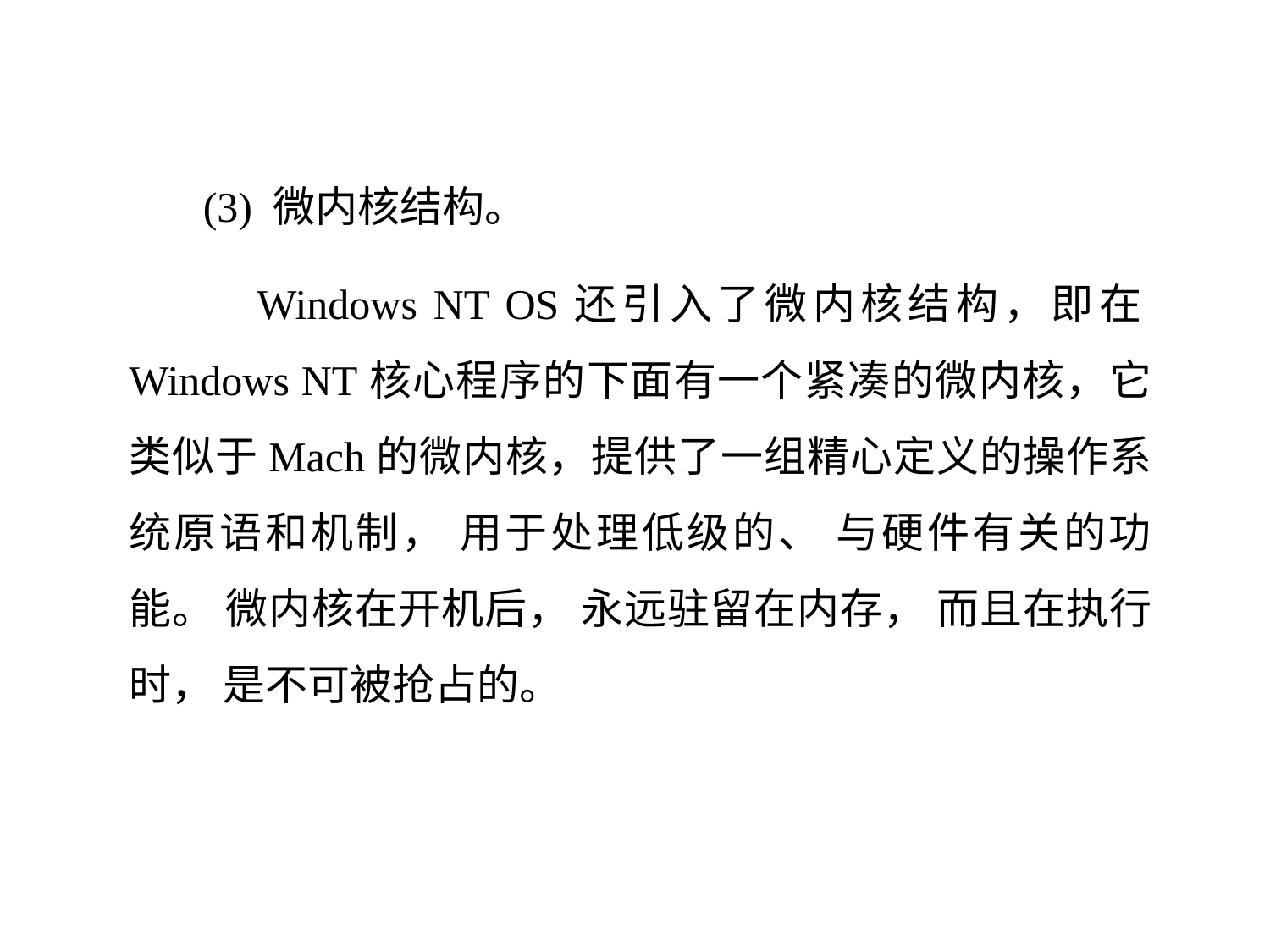

(3) 微内核结构。
        Windows NT OS还引入了微内核结构，即在Windows NT核心程序的下面有一个紧凑的微内核，它类似于Mach的微内核，提供了一组精心定义的操作系统原语和机制， 用于处理低级的、 与硬件有关的功能。 微内核在开机后， 永远驻留在内存， 而且在执行时， 是不可被抢占的。